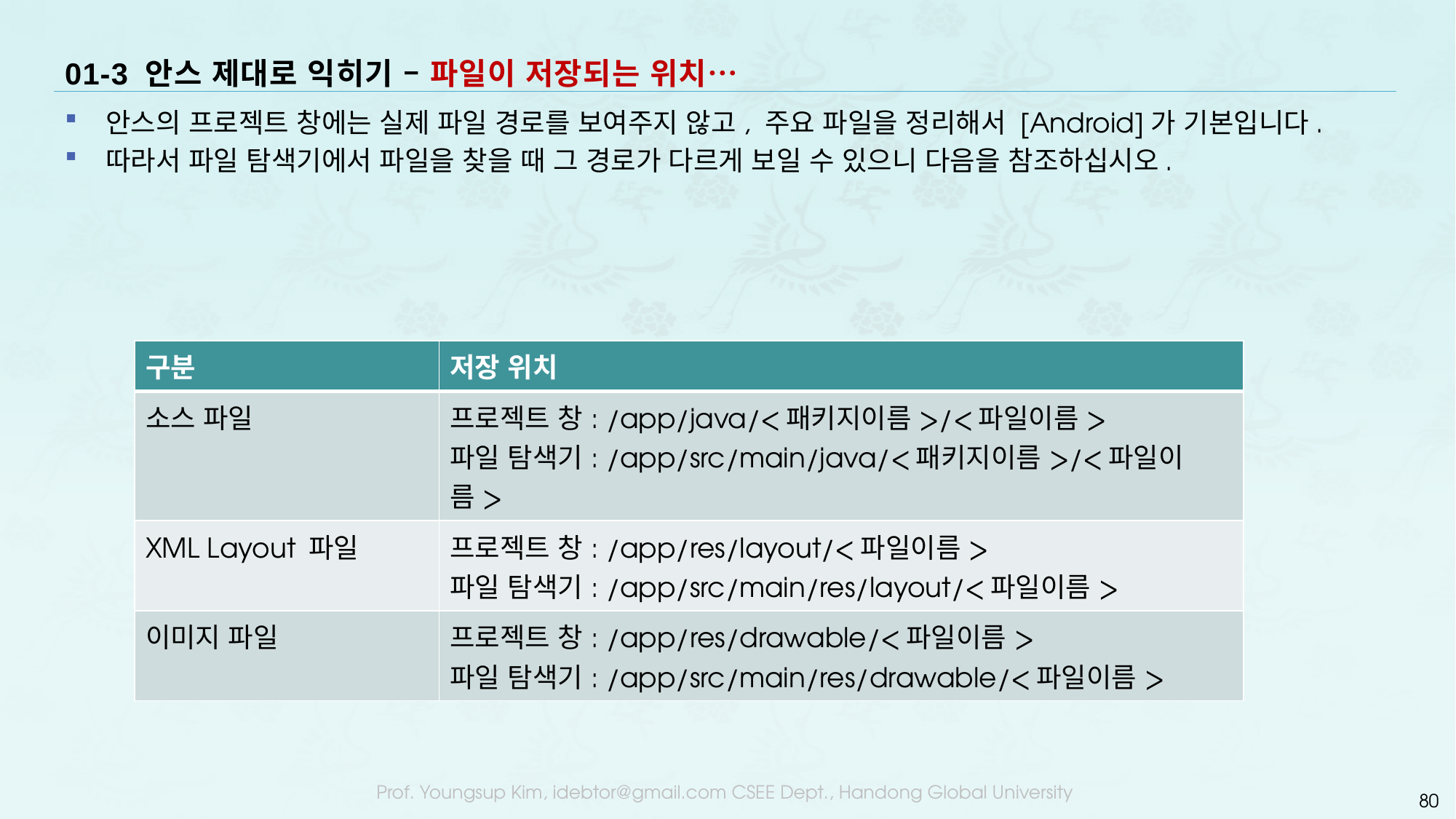

# 01-3 안스 제대로 익히기 – 파일이 저장되는 위치…
안스의 프로젝트 창에는 실제 파일 경로를 보여주지 않고, 주요 파일을 정리해서 [Android]가 기본입니다.
따라서 파일 탐색기에서 파일을 찾을 때 그 경로가 다르게 보일 수 있으니 다음을 참조하십시오.

| 구분 | 저장 위치 |
| --- | --- |
| 소스 파일 | 프로젝트 창: /app/java/<패키지이름>/<파일이름> 파일 탐색기: /app/src/main/java/<패키지이름>/<파일이름> |
| XML Layout 파일 | 프로젝트 창: /app/res/layout/<파일이름> 파일 탐색기: /app/src/main/res/layout/<파일이름> |
| 이미지 파일 | 프로젝트 창: /app/res/drawable/<파일이름> 파일 탐색기: /app/src/main/res/drawable/<파일이름> |
80